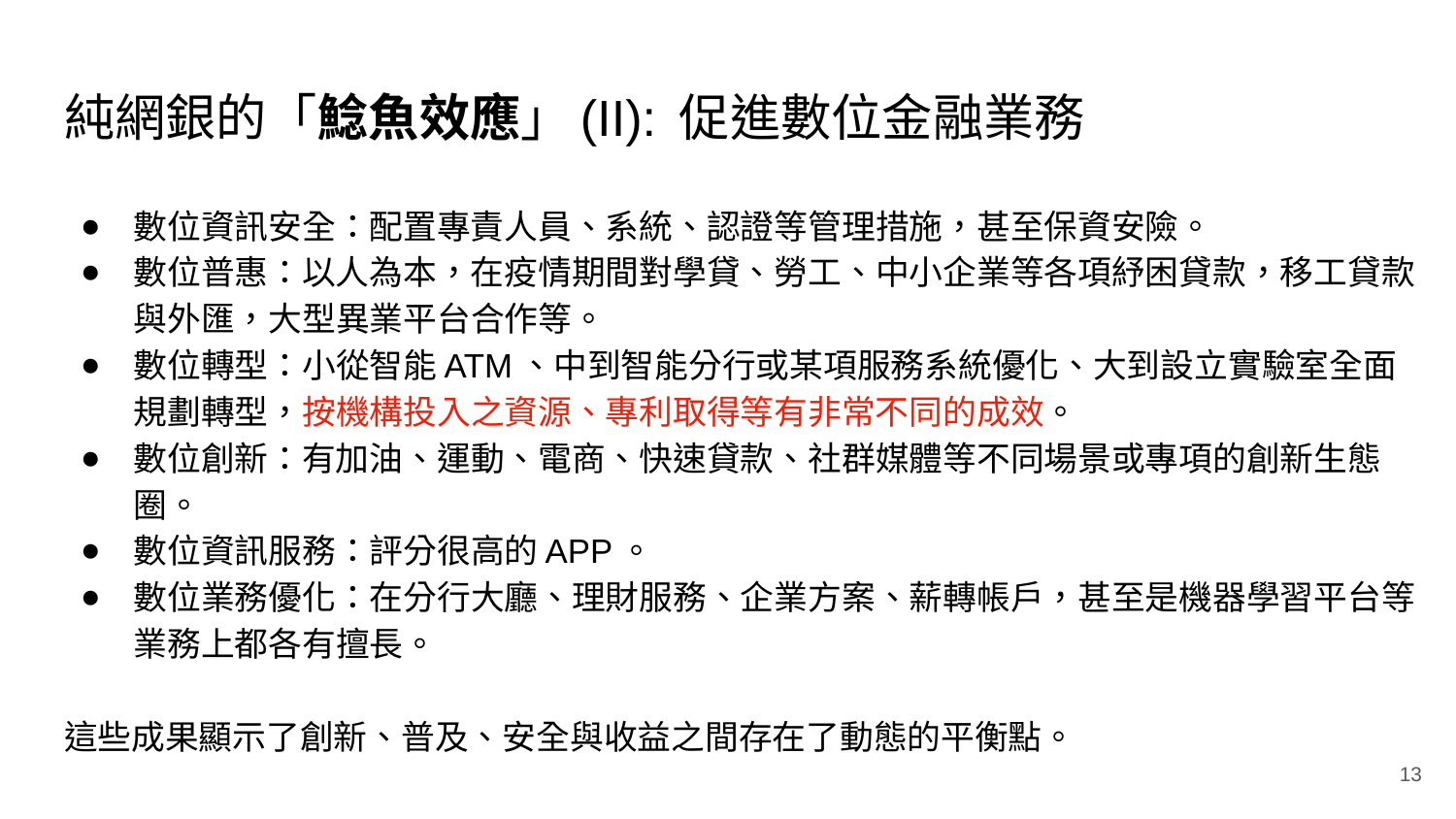

# 純網銀的「鯰魚效應」(II): 促進數位金融業務
數位資訊安全：配置專責人員、系統、認證等管理措施，甚至保資安險。
數位普惠：以人為本，在疫情期間對學貸、勞工、中小企業等各項紓困貸款，移工貸款與外匯，大型異業平台合作等。
數位轉型：小從智能ATM、中到智能分行或某項服務系統優化、大到設立實驗室全面規劃轉型，按機構投入之資源、專利取得等有非常不同的成效。
數位創新：有加油、運動、電商、快速貸款、社群媒體等不同場景或專項的創新生態圈。
數位資訊服務：評分很高的APP。
數位業務優化：在分行大廳、理財服務、企業方案、薪轉帳戶，甚至是機器學習平台等業務上都各有擅長。

這些成果顯示了創新、普及、安全與收益之間存在了動態的平衡點。

13